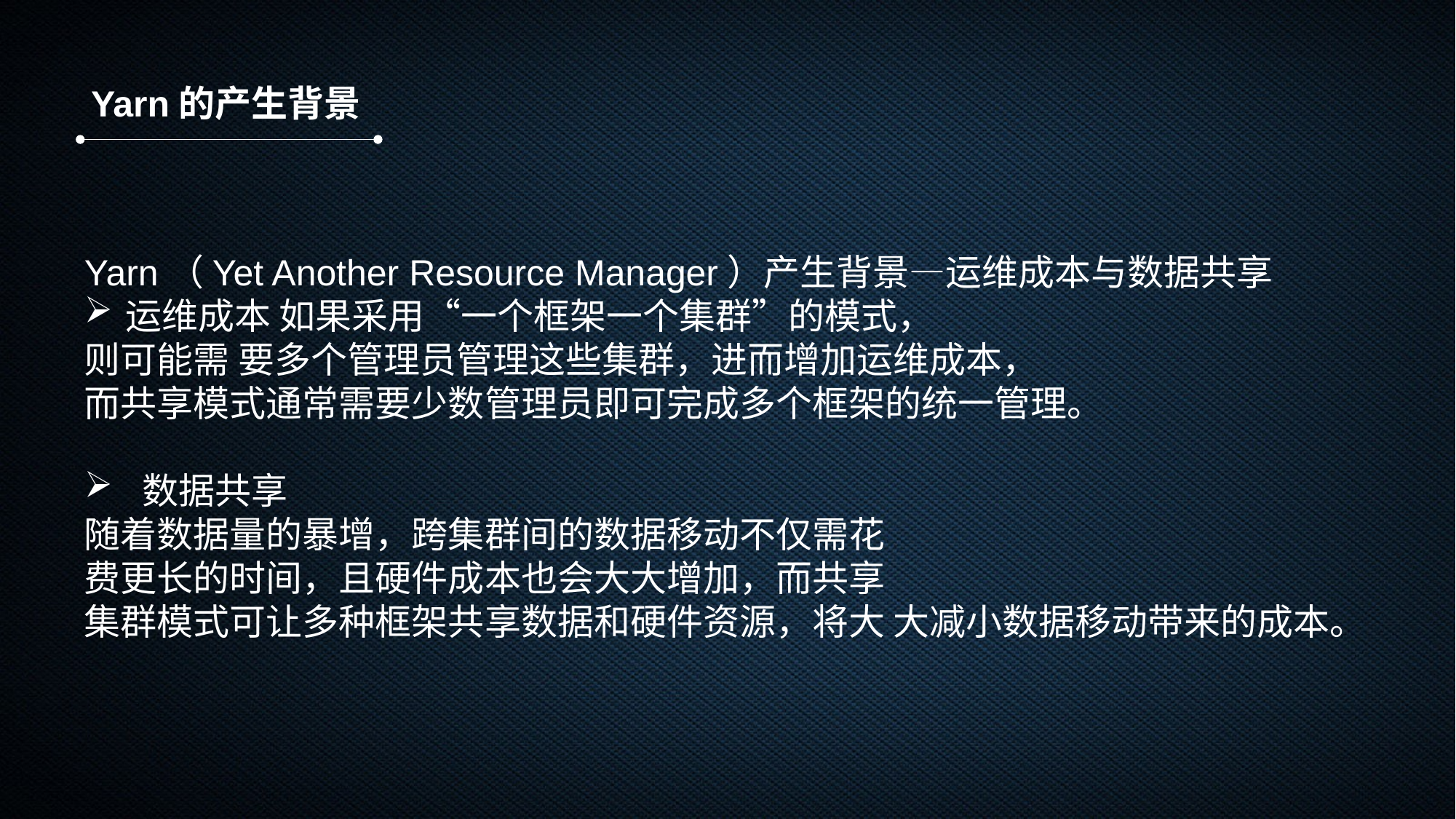

Yarn的产生背景
Yarn（Yet Another Resource Manager）产生背景—运维成本与数据共享
运维成本 如果采用“一个框架一个集群”的模式，
则可能需 要多个管理员管理这些集群，进而增加运维成本，
而共享模式通常需要少数管理员即可完成多个框架的统一管理。

 数据共享
随着数据量的暴增，跨集群间的数据移动不仅需花
费更长的时间，且硬件成本也会大大增加，而共享
集群模式可让多种框架共享数据和硬件资源，将大 大减小数据移动带来的成本。